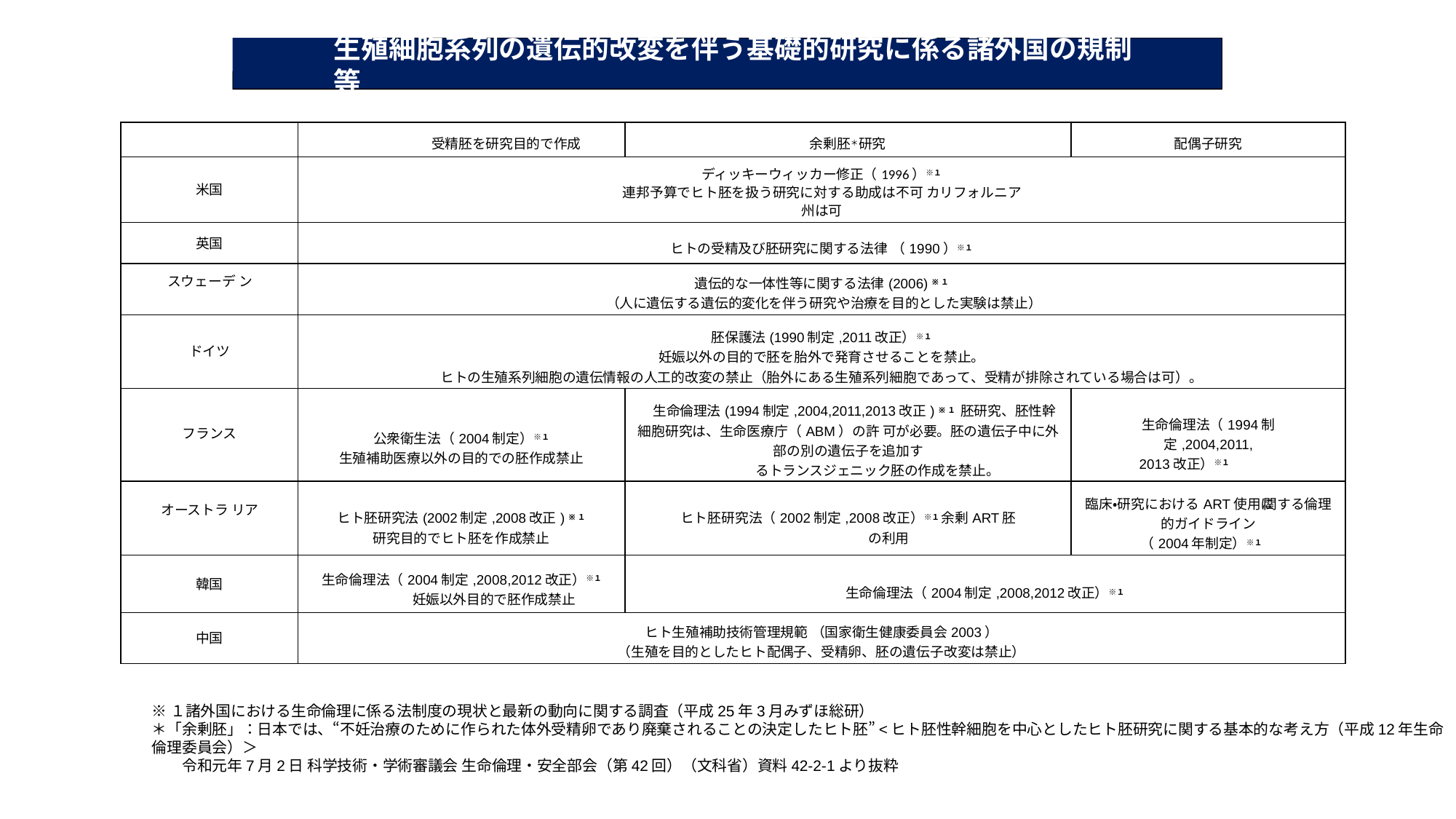

# 生殖細胞系列の遺伝的改変を伴う基礎的研究に係る諸外国の規制等
|  | 受精胚を研究目的で作成 | 余剰胚＊研究 | 配偶子研究 |
| --- | --- | --- | --- |
| 米国 | ディッキーウィッカー修正（1996）※１ 連邦予算でヒト胚を扱う研究に対する助成は不可 カリフォルニア州は可 |  |  |
| 英国 | ヒトの受精及び胚研究に関する法律 （1990）※１ |  |  |
| スウェーデ ン | 遺伝的な一体性等に関する法律(2006) ※１ （人に遺伝する遺伝的変化を伴う研究や治療を目的とした実験は禁止） |  |  |
| ドイツ | 胚保護法(1990制定,2011改正）※１ 妊娠以外の目的で胚を胎外で発育させることを禁止。 ヒトの生殖系列細胞の遺伝情報の人工的改変の禁止（胎外にある生殖系列細胞であって、受精が排除されている場合は可）。 |  |  |
| フランス | 公衆衛生法（2004制定）※１ 生殖補助医療以外の目的での胚作成禁止 | 生命倫理法(1994制定,2004,2011,2013改正) ※１ 胚研究、胚性幹細胞研究は、生命医療庁（ABM）の許 可が必要。胚の遺伝子中に外部の別の遺伝子を追加す るトランスジェニック胚の作成を禁止。 | 生命倫理法（1994制 定,2004,2011, 2013改正）※１ |
| オーストラ リア | ヒト胚研究法(2002制定,2008改正) ※１ 研究目的でヒト胚を作成禁止 | ヒト胚研究法（2002制定,2008改正）※１ 余剰ART胚の利用 | 臨床・研究におけるART使用に 関する倫理的ガイドライン （2004年制定）※１ |
| 韓国 | 生命倫理法（2004制定,2008,2012改正）※１ 妊娠以外目的で胚作成禁止 | 生命倫理法（2004制定,2008,2012改正）※１ |  |
| 中国 | ヒト生殖補助技術管理規範 （国家衛生健康委員会2003） （生殖を目的としたヒト配偶子、受精卵、胚の遺伝子改変は禁止） |  |  |
※１諸外国における生命倫理に係る法制度の現状と最新の動向に関する調査（平成25年3月みずほ総研）
＊「余剰胚」：日本では、“不妊治療のために作られた体外受精卵であり廃棄されることの決定したヒト胚”<ヒト胚性幹細胞を中心としたヒト胚研究に関する基本的な考え方（平成12年生命倫理委員会）＞
　　令和元年7月2日 科学技術・学術審議会 生命倫理・安全部会（第42回）（文科省）資料42-2-1より抜粋